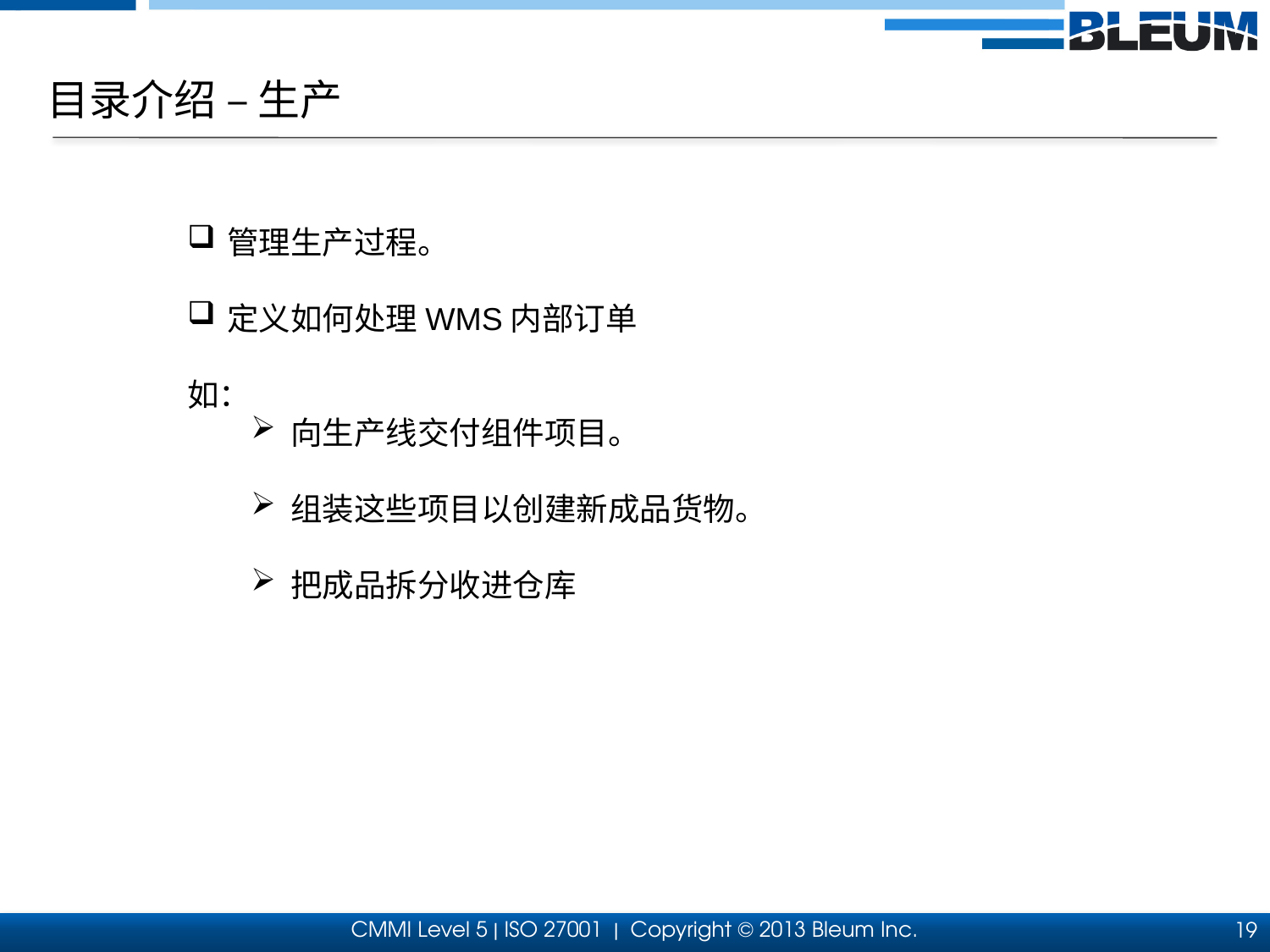

目录介绍 – 生产

管理生产过程。

定义如何处理WMS内部订单

如：
向生产线交付组件项目。

组装这些项目以创建新成品货物。

把成品拆分收进仓库
19